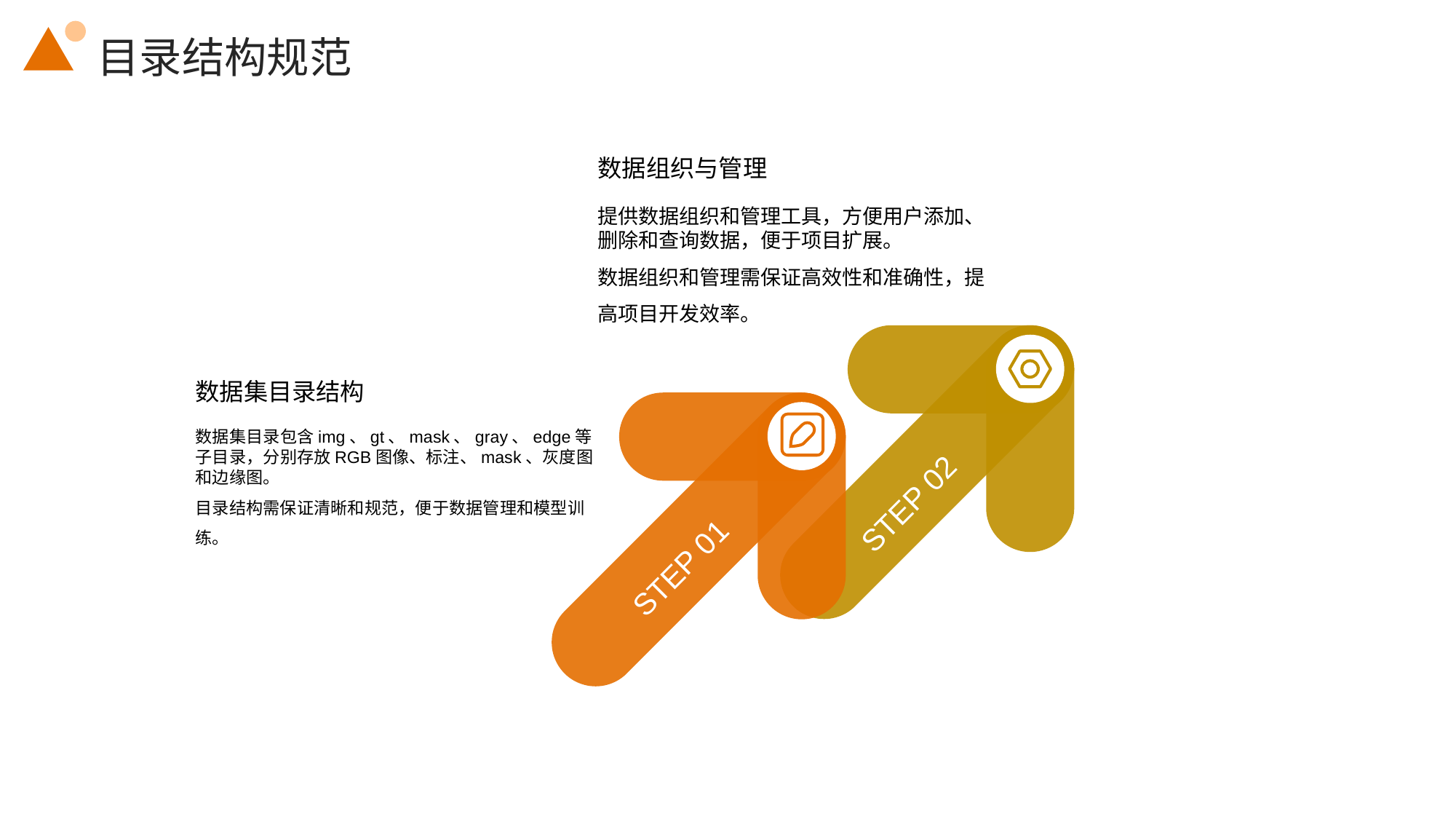

目录结构规范

数据组织与管理
提供数据组织和管理工具，方便用户添加、删除和查询数据，便于项目扩展。
数据组织和管理需保证高效性和准确性，提高项目开发效率。

数据集目录结构

数据集目录包含img、gt、mask、gray、edge等子目录，分别存放RGB图像、标注、mask、灰度图和边缘图。
目录结构需保证清晰和规范，便于数据管理和模型训练。

STEP 02

STEP 01